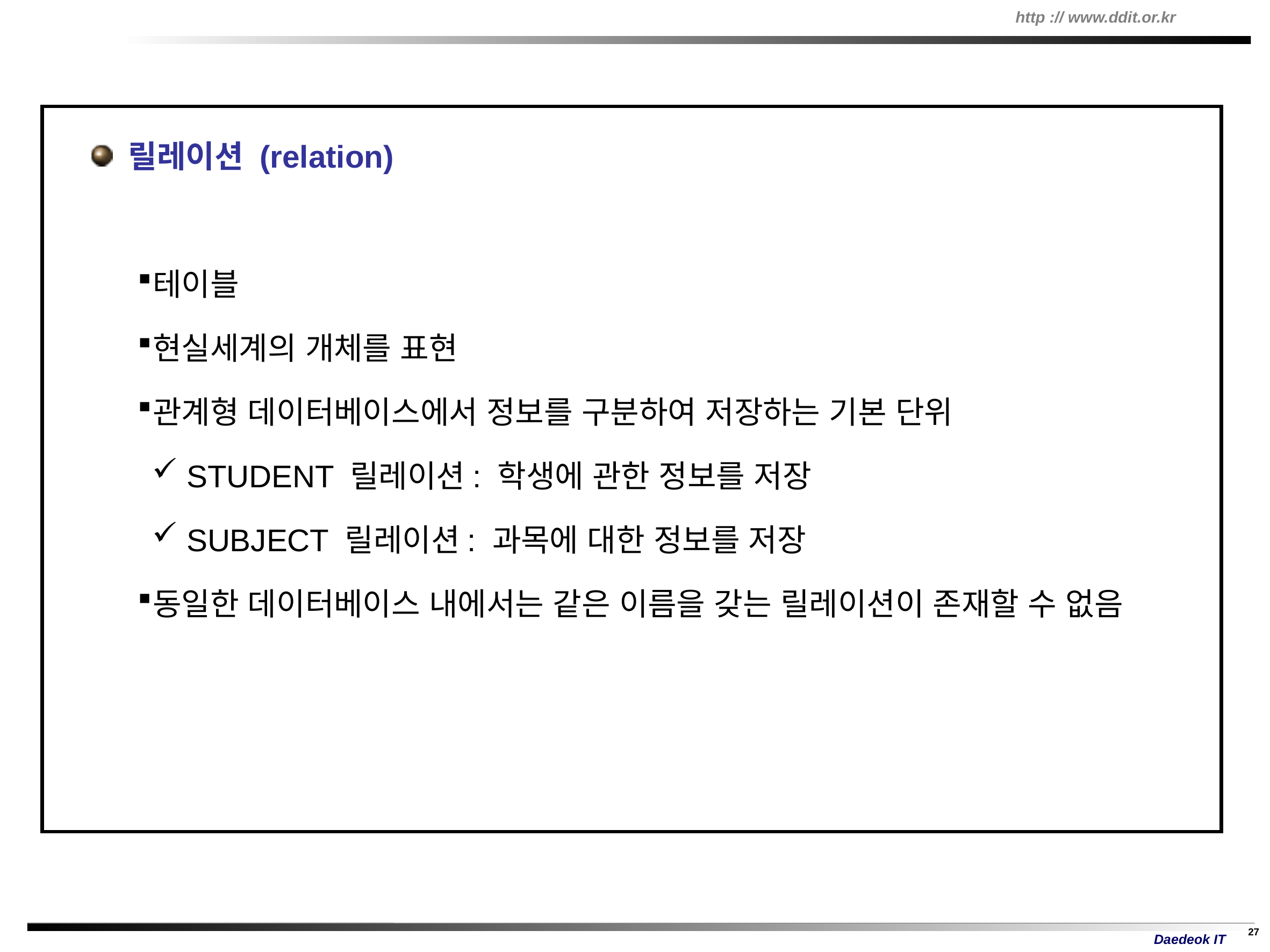

릴레이션 (relation)

테이블
현실세계의 개체를 표현
관계형 데이터베이스에서 정보를 구분하여 저장하는 기본 단위
 STUDENT 릴레이션: 학생에 관한 정보를 저장
 SUBJECT 릴레이션: 과목에 대한 정보를 저장
동일한 데이터베이스 내에서는 같은 이름을 갖는 릴레이션이 존재할 수 없음